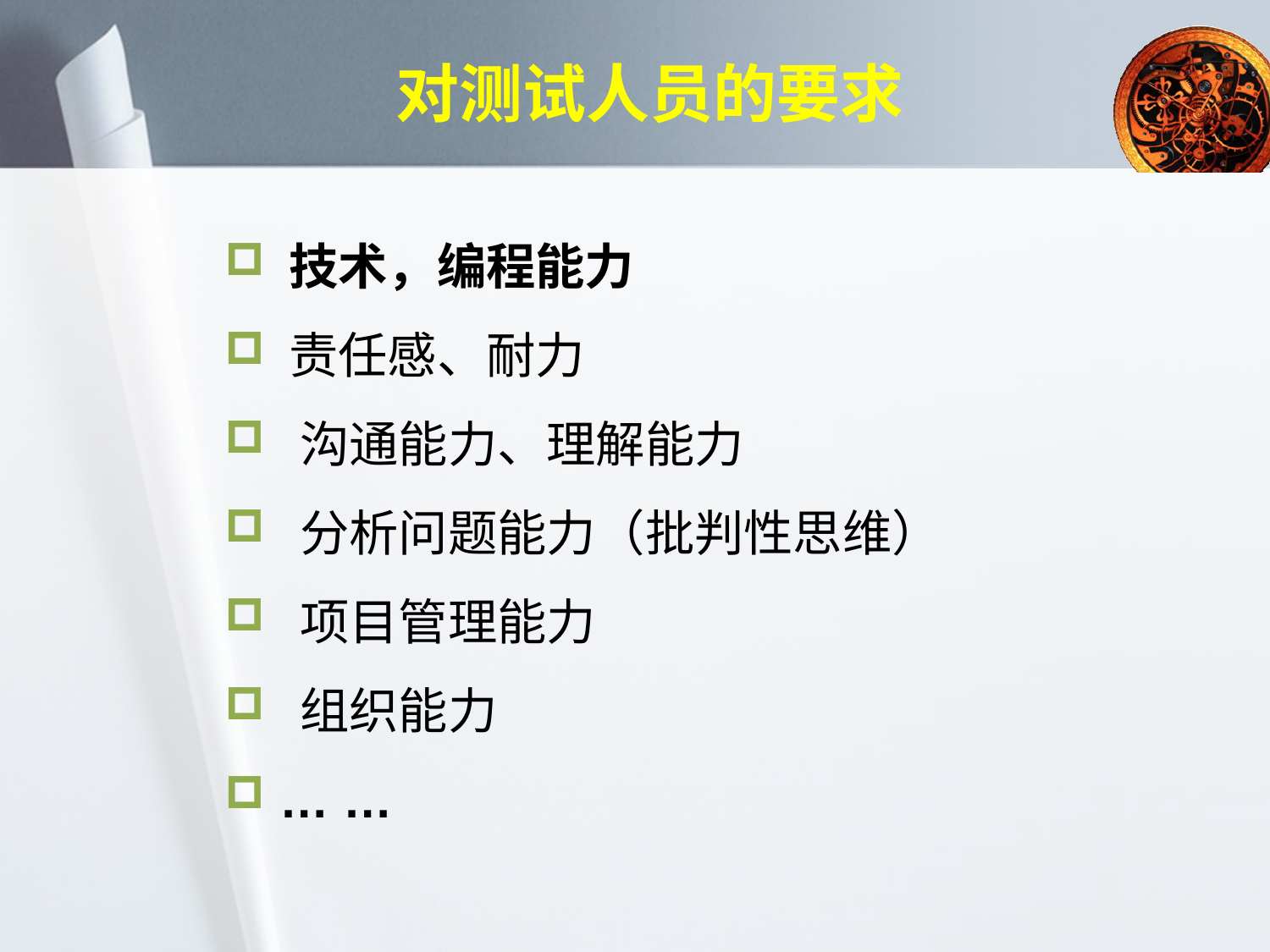

# 对测试人员的要求
 技术，编程能力
 责任感、耐力
  沟通能力、理解能力
  分析问题能力（批判性思维）
  项目管理能力
  组织能力
 … …